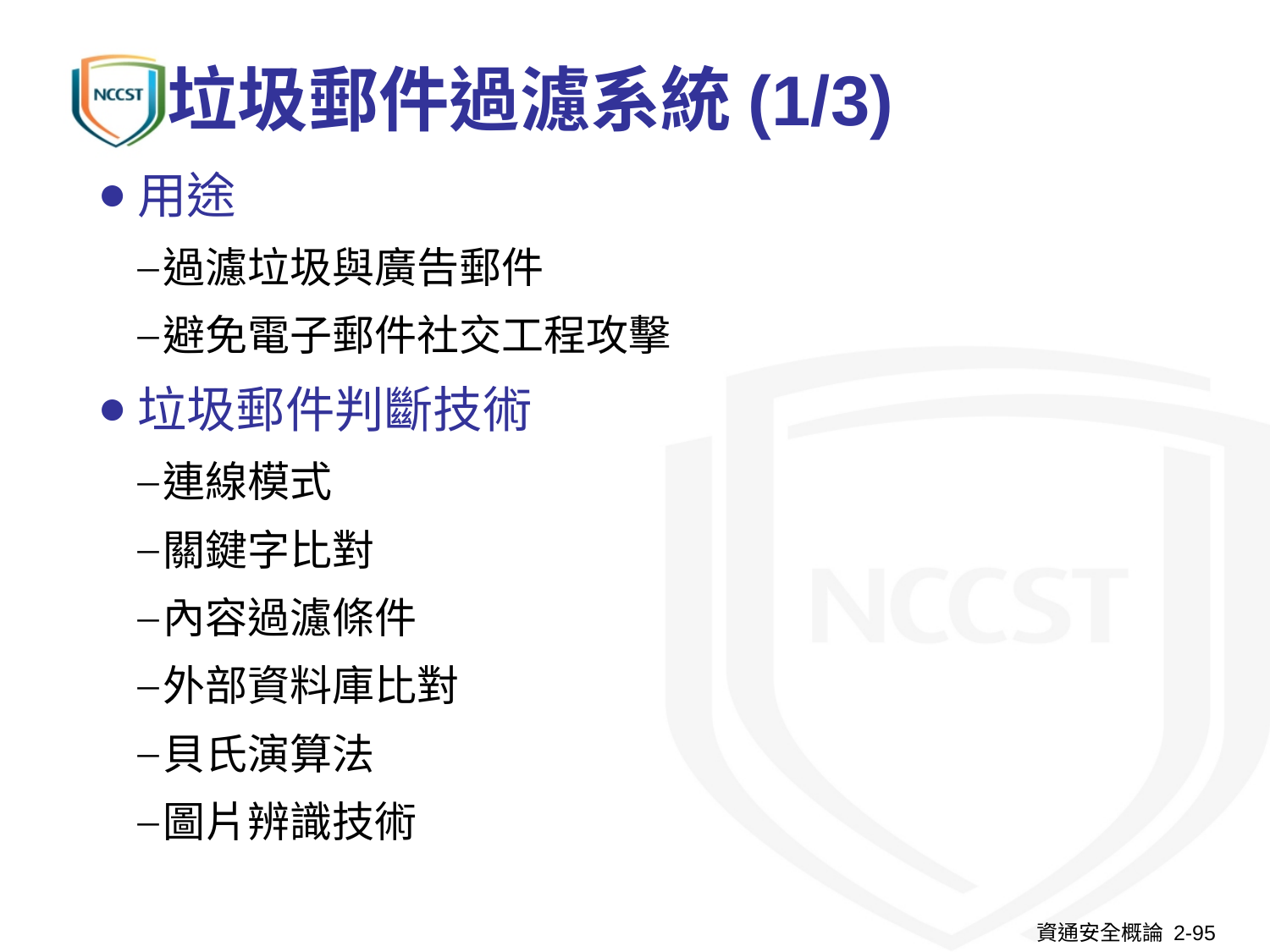

# 垃圾郵件過濾系統(1/3)
用途
過濾垃圾與廣告郵件
避免電子郵件社交工程攻擊
垃圾郵件判斷技術
連線模式
關鍵字比對
內容過濾條件
外部資料庫比對
貝氏演算法
圖片辨識技術